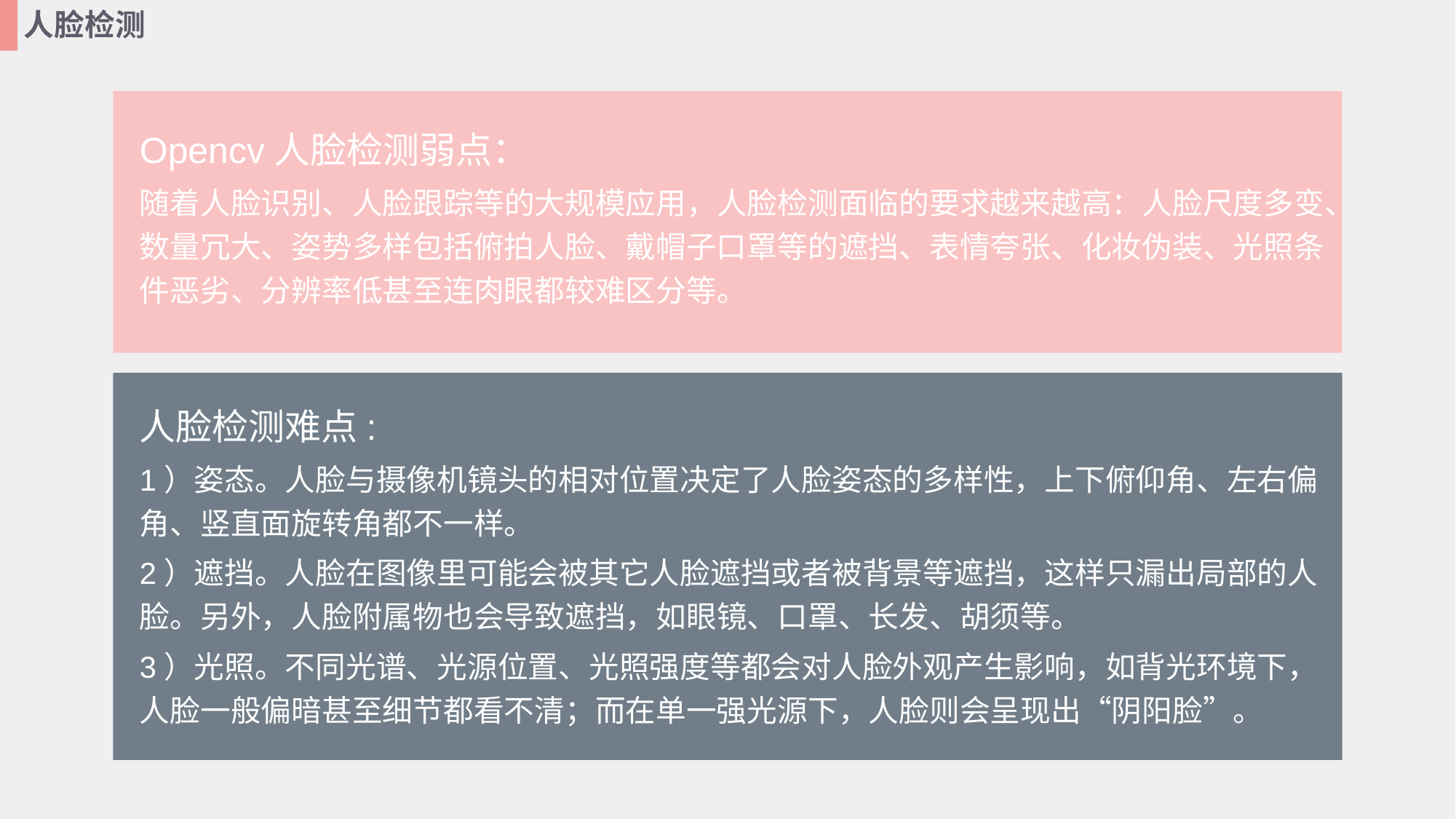

人脸检测

Opencv人脸检测弱点：
随着人脸识别、人脸跟踪等的大规模应用，人脸检测面临的要求越来越高：人脸尺度多变、数量冗大、姿势多样包括俯拍人脸、戴帽子口罩等的遮挡、表情夸张、化妆伪装、光照条件恶劣、分辨率低甚至连肉眼都较难区分等。

人脸检测难点:
1）姿态。人脸与摄像机镜头的相对位置决定了人脸姿态的多样性，上下俯仰角、左右偏角、竖直面旋转角都不一样。
2）遮挡。人脸在图像里可能会被其它人脸遮挡或者被背景等遮挡，这样只漏出局部的人脸。另外，人脸附属物也会导致遮挡，如眼镜、口罩、长发、胡须等。
3）光照。不同光谱、光源位置、光照强度等都会对人脸外观产生影响，如背光环境下，人脸一般偏暗甚至细节都看不清；而在单一强光源下，人脸则会呈现出“阴阳脸”。